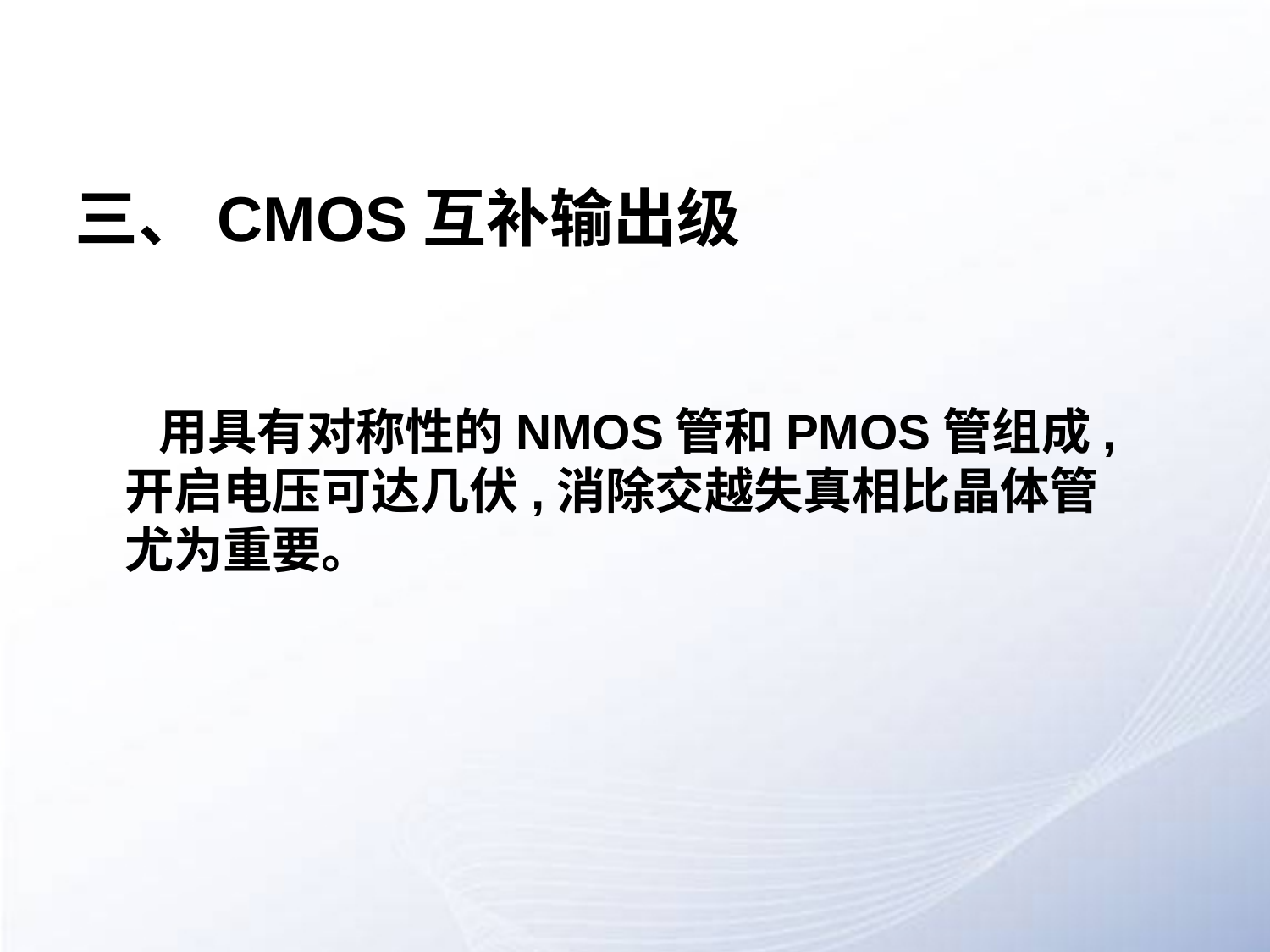

# 三、CMOS互补输出级
  用具有对称性的NMOS管和PMOS管组成,开启电压可达几伏,消除交越失真相比晶体管尤为重要。